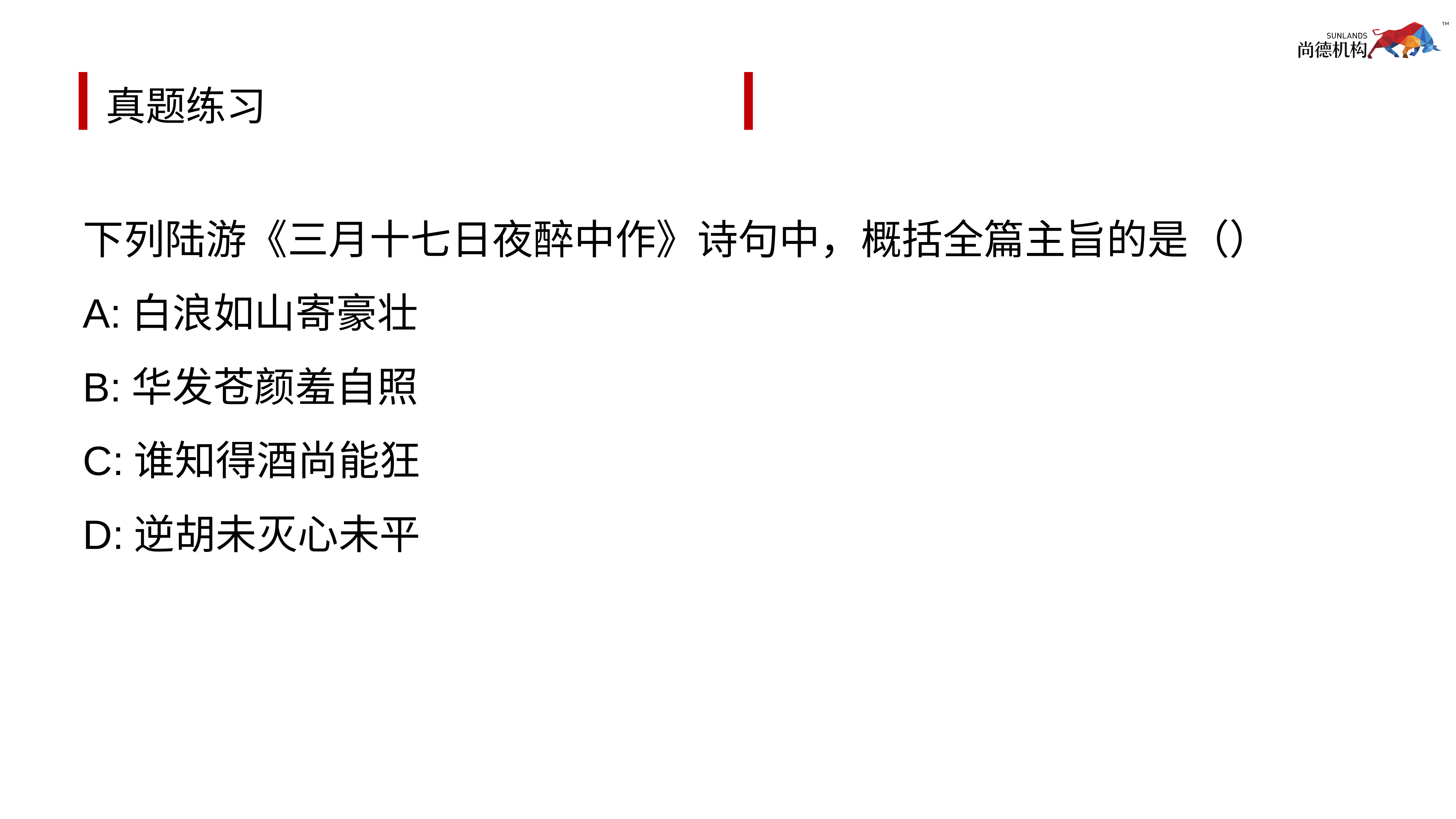

# 真题练习
下列陆游《三月十七日夜醉中作》诗句中，概括全篇主旨的是（）
A:白浪如山寄豪壮
B:华发苍颜羞自照
C:谁知得酒尚能狂
D:逆胡未灭心未平